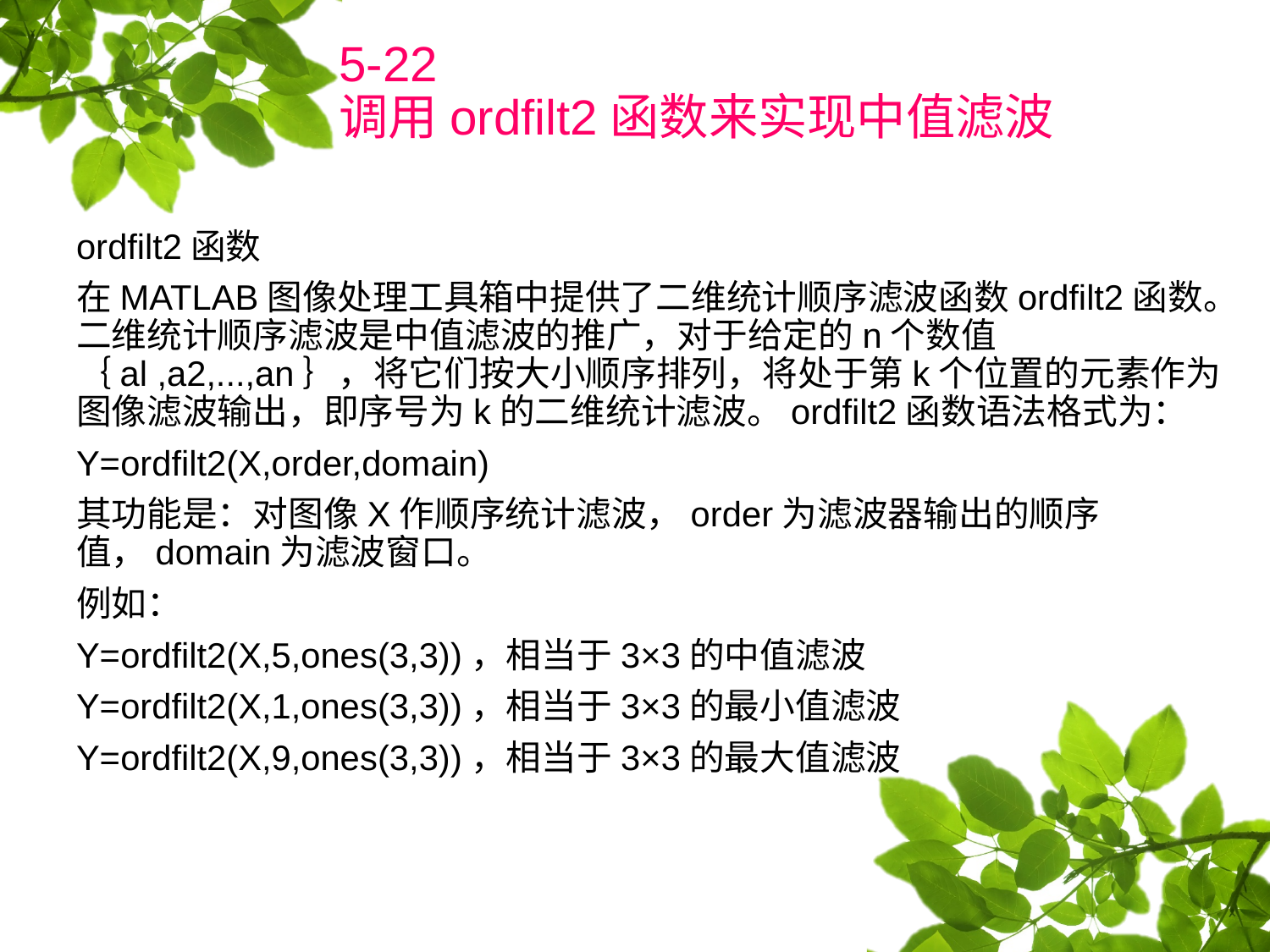

# 5-22 调用ordfilt2函数来实现中值滤波
ordfilt2函数
在MATLAB图像处理工具箱中提供了二维统计顺序滤波函数ordfilt2函数。二维统计顺序滤波是中值滤波的推广，对于给定的n个数值｛al ,a2,...,an｝，将它们按大小顺序排列，将处于第k个位置的元素作为图像滤波输出，即序号为k的二维统计滤波。ordfilt2函数语法格式为：
Y=ordfilt2(X,order,domain)
其功能是：对图像X作顺序统计滤波，order为滤波器输出的顺序值，domain为滤波窗口。
例如：
Y=ordfilt2(X,5,ones(3,3))，相当于3×3的中值滤波
Y=ordfilt2(X,1,ones(3,3))，相当于3×3的最小值滤波
Y=ordfilt2(X,9,ones(3,3))，相当于3×3的最大值滤波